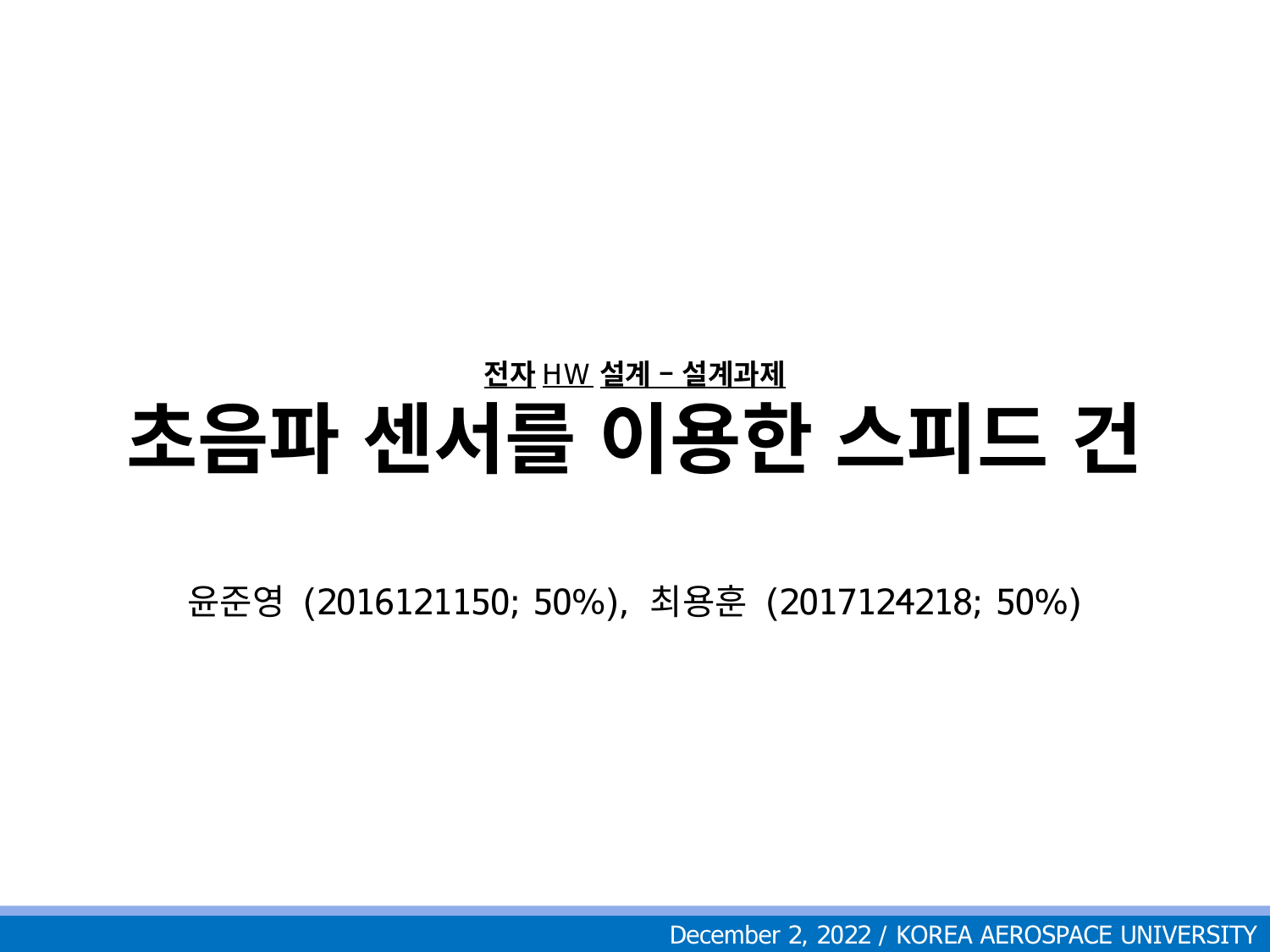

# 전자HW설계 – 설계과제 초음파 센서를 이용한 스피드 건
윤준영 (2016121150; 50%), 최용훈 (2017124218; 50%)